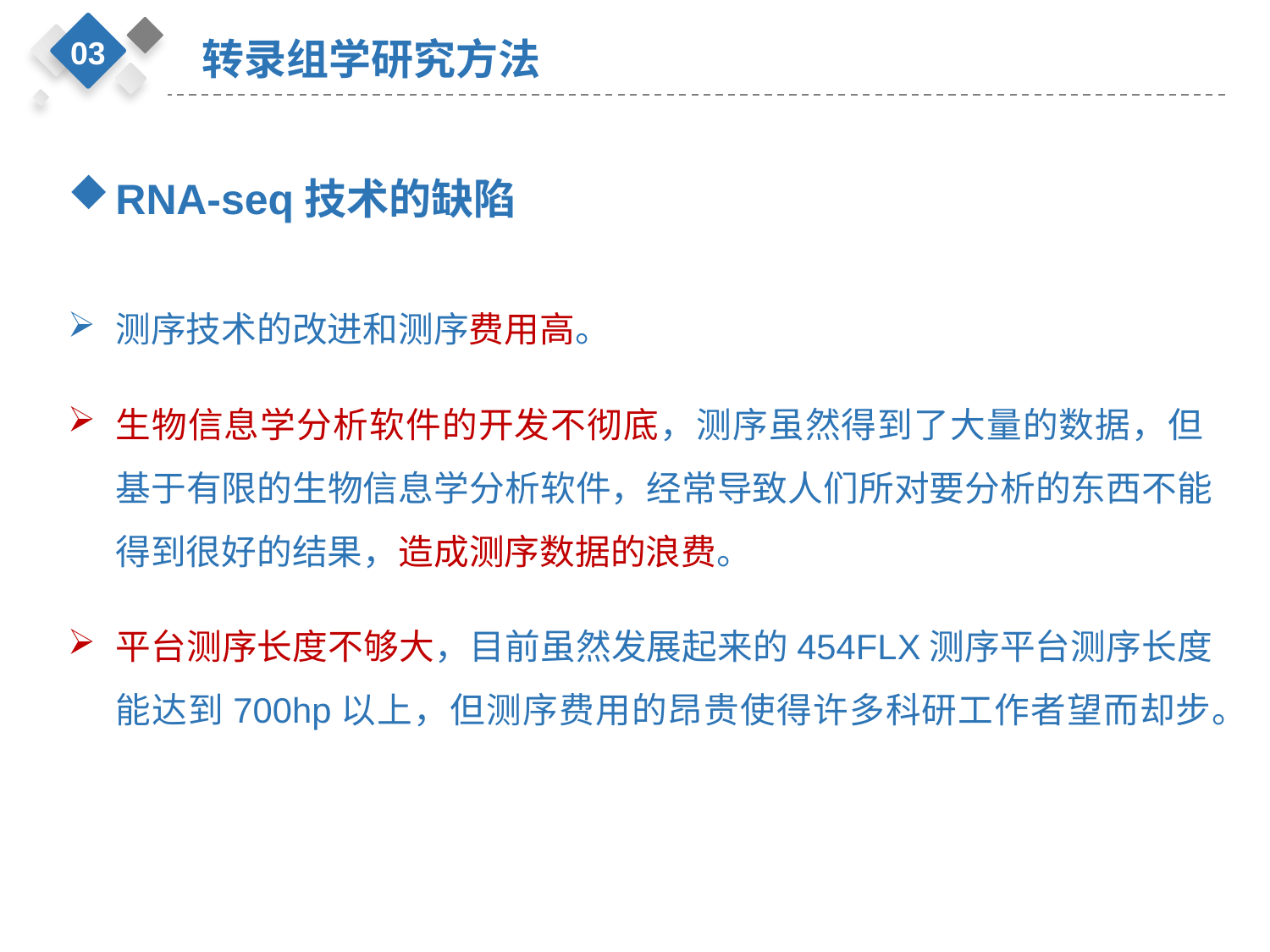

03

转录组学研究方法
RNA-seq技术的缺陷

测序技术的改进和测序费用高。

生物信息学分析软件的开发不彻底，测序虽然得到了大量的数据，但  基于有限的生物信息学分析软件，经常导致人们所对要分析的东西不能得到很好的结果，造成测序数据的浪费。

平台测序长度不够大，目前虽然发展起来的454FLX测序平台测序长度能达到700hp以上，但测序费用的昂贵使得许多科研工作者望而却步。